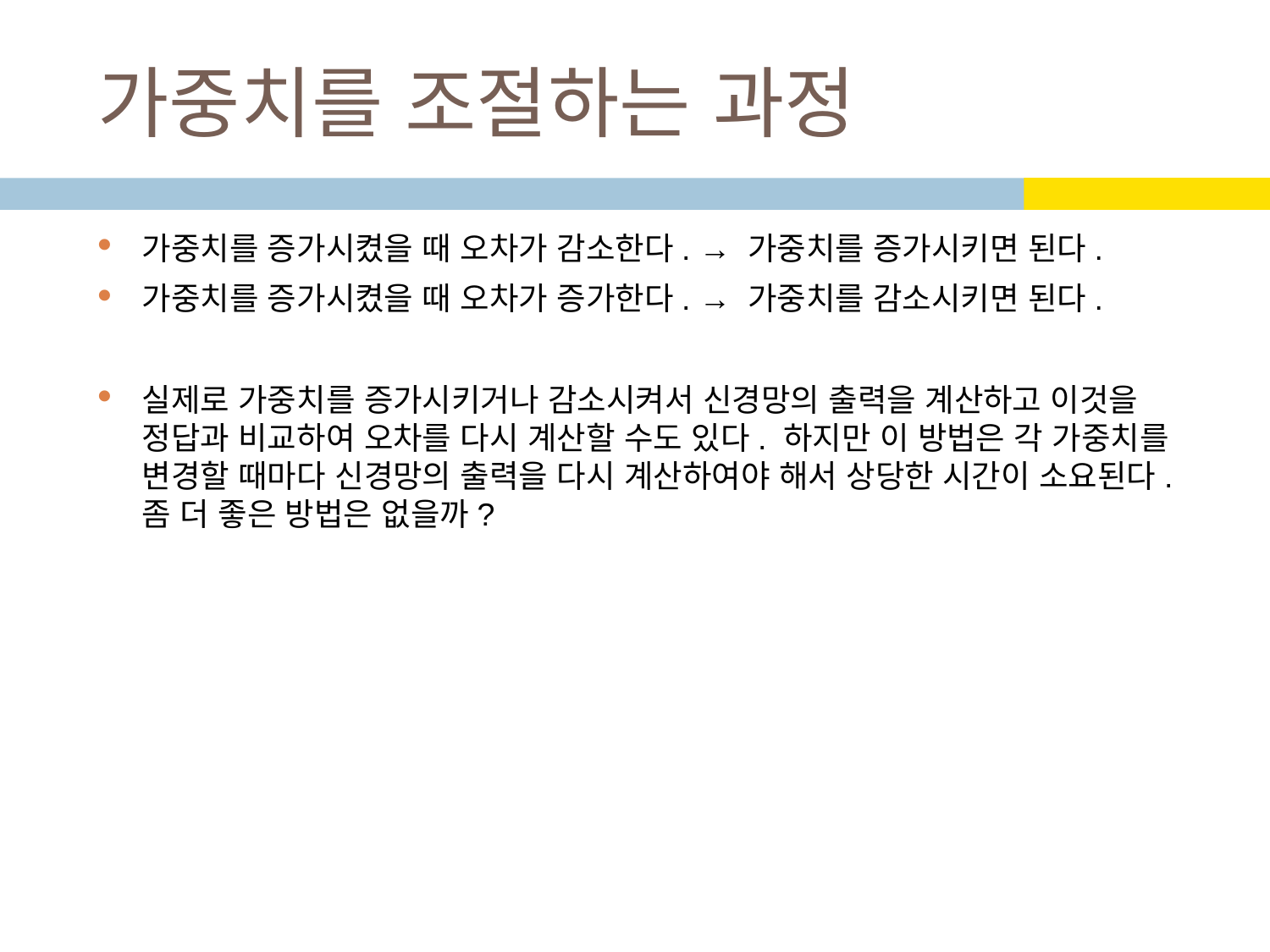

# 가중치를 조절하는 과정
가중치를 증가시켰을 때 오차가 감소한다. → 가중치를 증가시키면 된다.
가중치를 증가시켰을 때 오차가 증가한다. → 가중치를 감소시키면 된다.

실제로 가중치를 증가시키거나 감소시켜서 신경망의 출력을 계산하고 이것을 정답과 비교하여 오차를 다시 계산할 수도 있다. 하지만 이 방법은 각 가중치를 변경할 때마다 신경망의 출력을 다시 계산하여야 해서 상당한 시간이 소요된다. 좀 더 좋은 방법은 없을까?